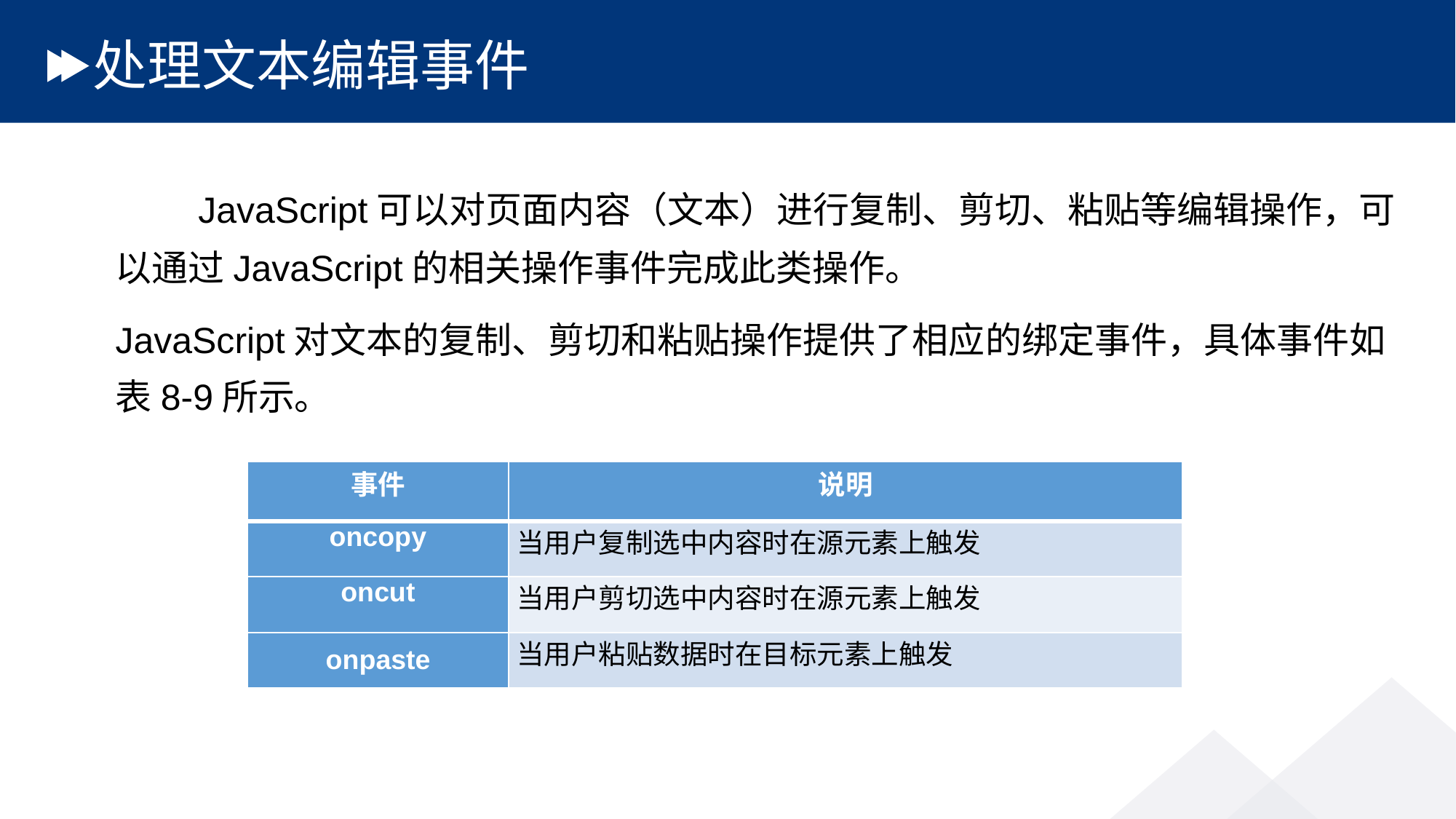

# 处理文本编辑事件
       JavaScript可以对页面内容（文本）进行复制、剪切、粘贴等编辑操作，可以通过JavaScript的相关操作事件完成此类操作。
JavaScript对文本的复制、剪切和粘贴操作提供了相应的绑定事件，具体事件如表8-9所示。

| 事件 | 说明 |
| --- | --- |
| oncopy | 当用户复制选中内容时在源元素上触发 |
| oncut | 当用户剪切选中内容时在源元素上触发 |
| onpaste | 当用户粘贴数据时在目标元素上触发 |